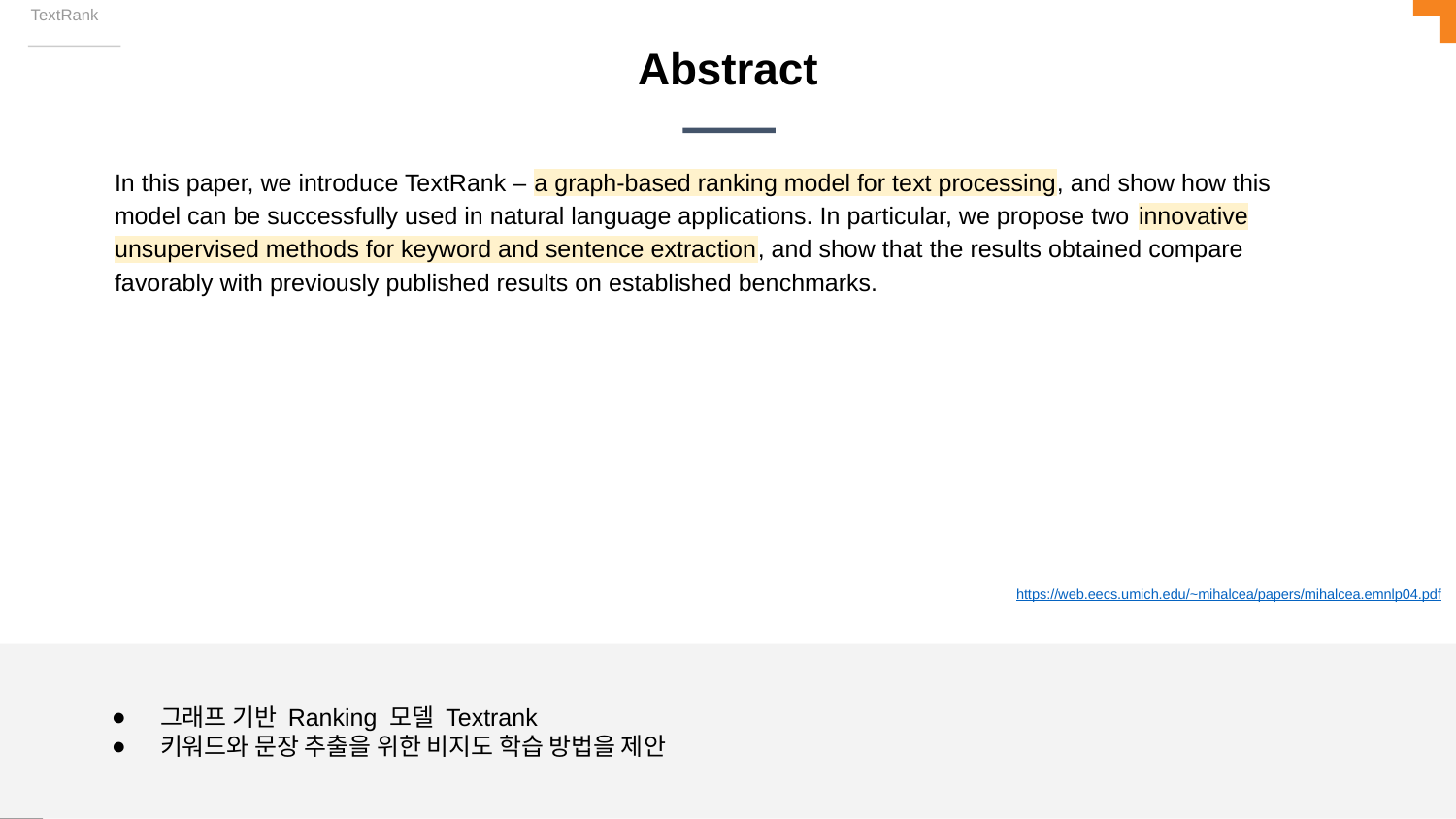

TextRank
# Abstract
In this paper, we introduce TextRank – a graph-based ranking model for text processing, and show how this model can be successfully used in natural language applications. In particular, we propose two innovative unsupervised methods for keyword and sentence extraction, and show that the results obtained compare favorably with previously published results on established benchmarks.

https://web.eecs.umich.edu/~mihalcea/papers/mihalcea.emnlp04.pdf

그래프 기반 Ranking 모델 Textrank
키워드와 문장 추출을 위한 비지도 학습 방법을 제안
22